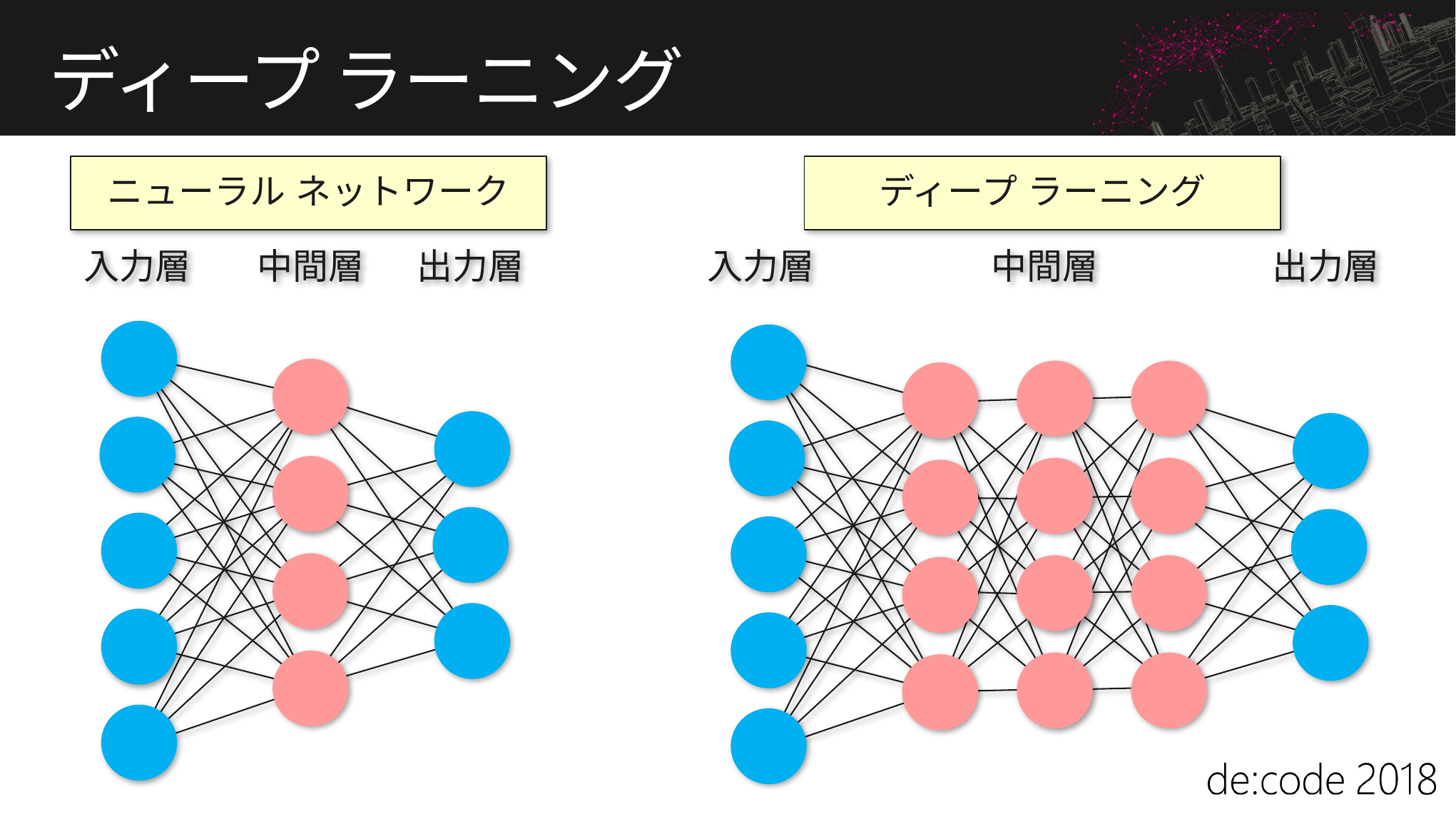

# ディープ ラーニング
ニューラル ネットワーク
ディープ ラーニング
入力層
中間層
出力層
入力層
中間層
出力層